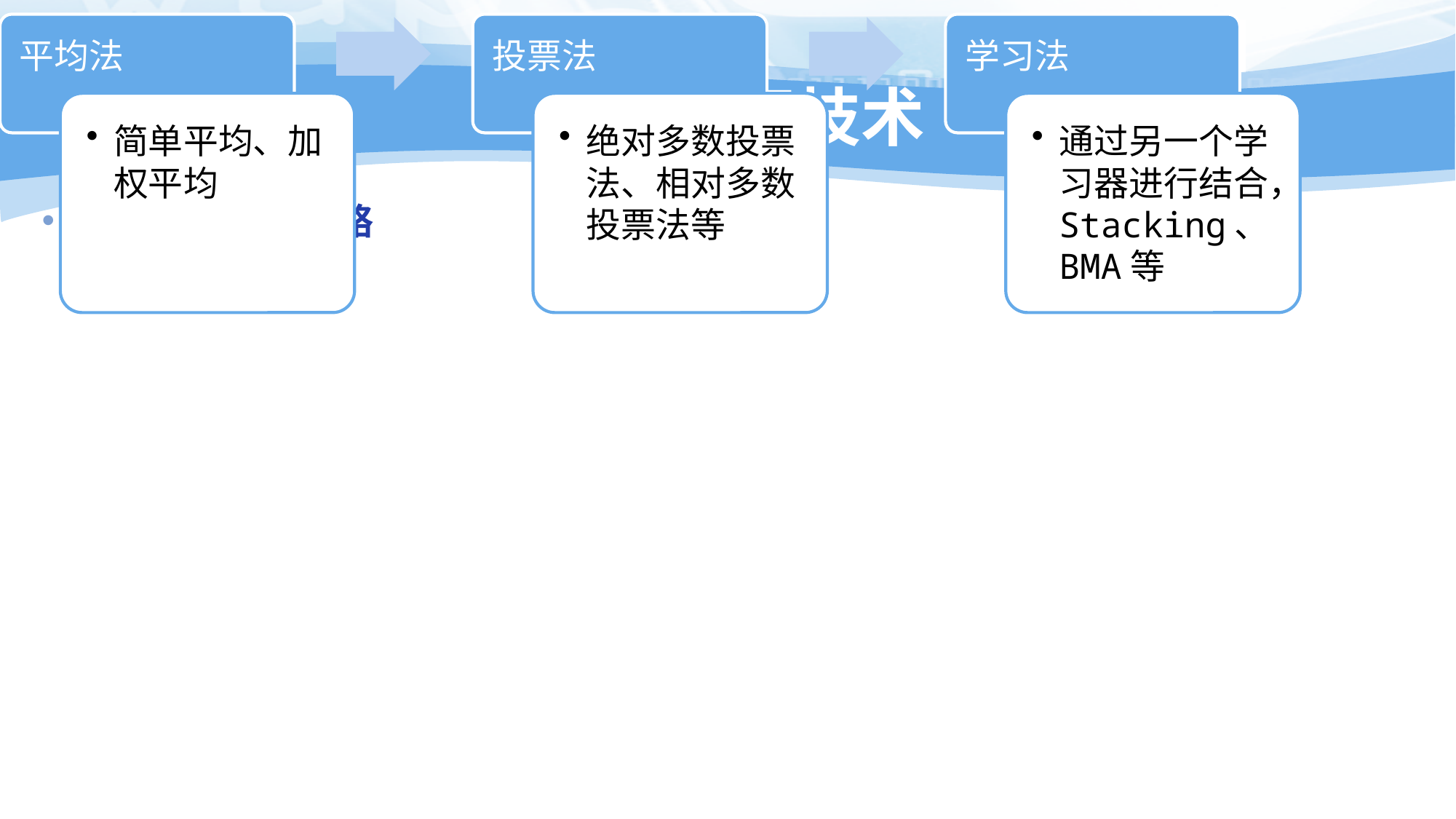

# 集成学习技术
学习器的结合策略

简单平均、加权平均
绝对多数投票法、相对多数投票法等
通过另一个学习器进行结合，Stacking、BMA等
平均法

投票法

学习法